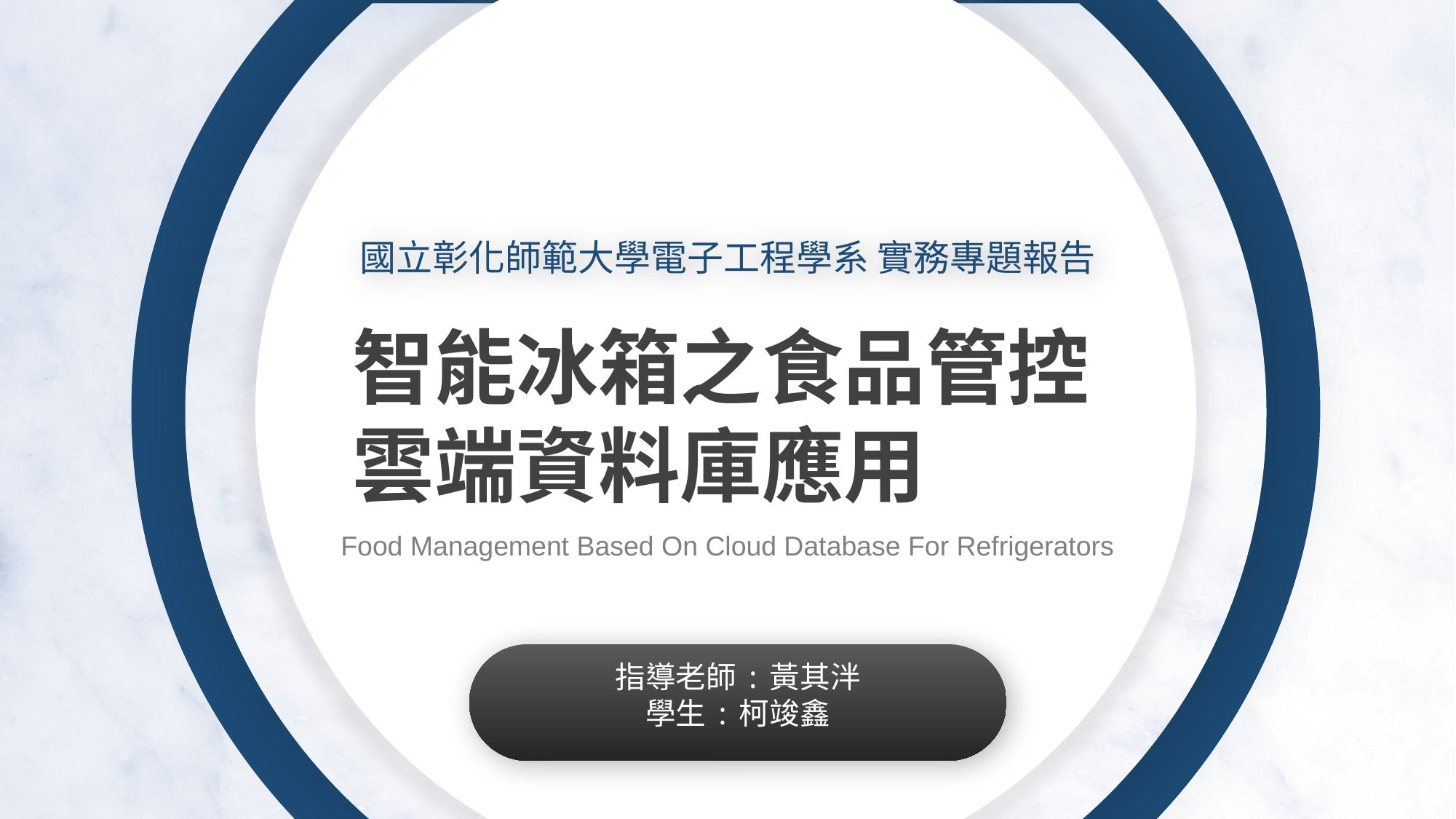

國立彰化師範大學電子工程學系 實務專題報告
智能冰箱之食品管控雲端資料庫應用
Food Management Based On Cloud Database For Refrigerators

指導老師:黃其泮
學生:柯竣鑫